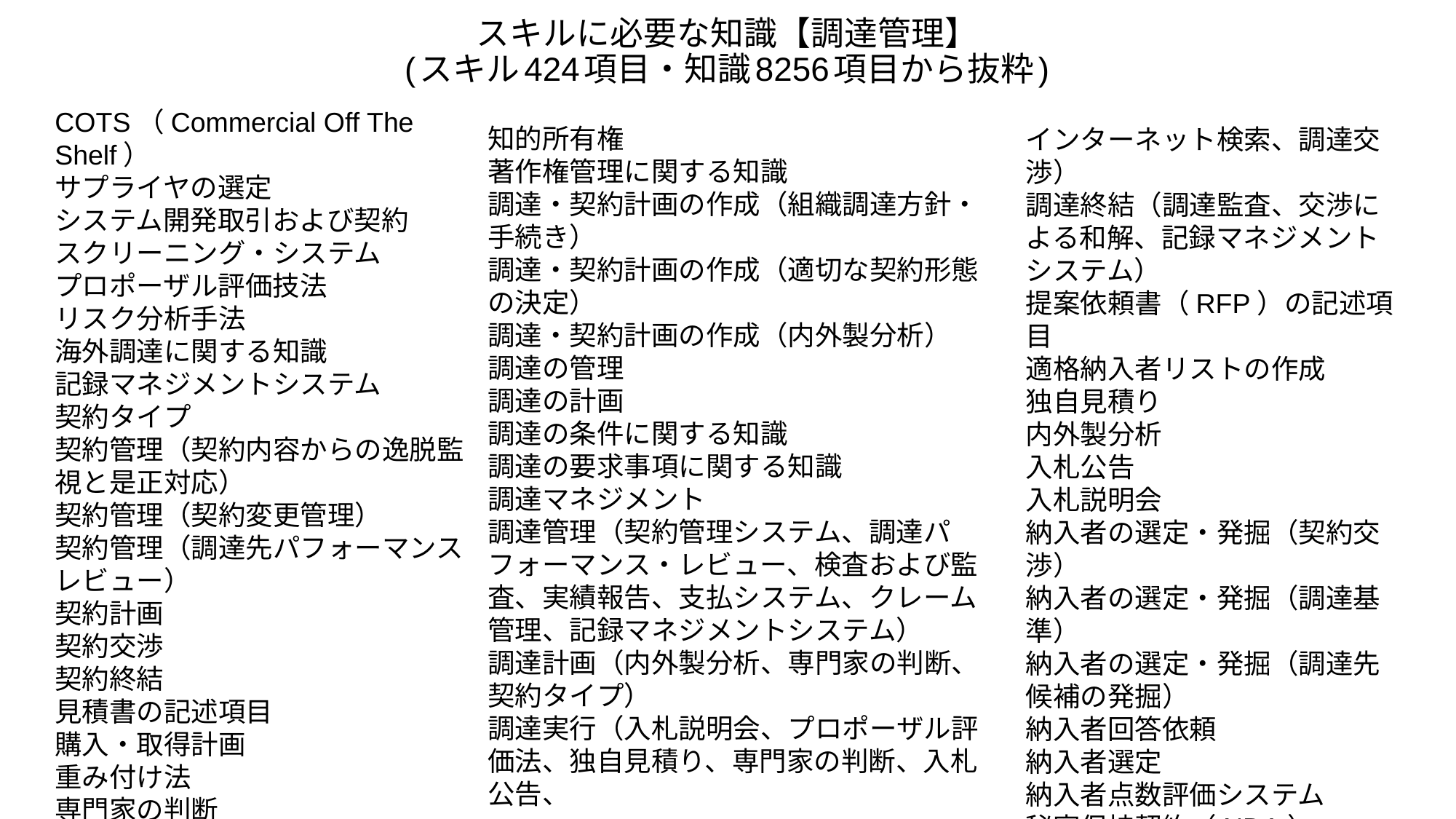

# スキルに必要な知識【調達管理】 (スキル424項目・知識8256項目から抜粋)
COTS（Commercial Off The Shelf）
サプライヤの選定
システム開発取引および契約
スクリーニング・システム
プロポーザル評価技法
リスク分析手法
海外調達に関する知識
記録マネジメントシステム
契約タイプ
契約管理（契約内容からの逸脱監視と是正対応）
契約管理（契約変更管理）
契約管理（調達先パフォーマンスレビュー）
契約計画
契約交渉
契約終結
見積書の記述項目
購入・取得計画
重み付け法
専門家の判断
知的所有権
著作権管理に関する知識
調達・契約計画の作成（組織調達方針・手続き）
調達・契約計画の作成（適切な契約形態の決定）
調達・契約計画の作成（内外製分析）
調達の管理
調達の計画
調達の条件に関する知識
調達の要求事項に関する知識
調達マネジメント
調達管理（契約管理システム、調達パフォーマンス・レビュー、検査および監査、実績報告、支払システム、クレーム管理、記録マネジメントシステム）
調達計画（内外製分析、専門家の判断、契約タイプ）
調達実行（入札説明会、プロポーザル評価法、独自見積り、専門家の判断、入札公告、

インターネット検索、調達交渉）
調達終結（調達監査、交渉による和解、記録マネジメントシステム）
提案依頼書（RFP）の記述項目
適格納入者リストの作成
独自見積り
内外製分析
入札公告
入札説明会
納入者の選定・発掘（契約交渉）
納入者の選定・発掘（調達基準）
納入者の選定・発掘（調達先候補の発掘）
納入者回答依頼
納入者選定
納入者点数評価システム
秘密保持契約（NDA）
標準書式